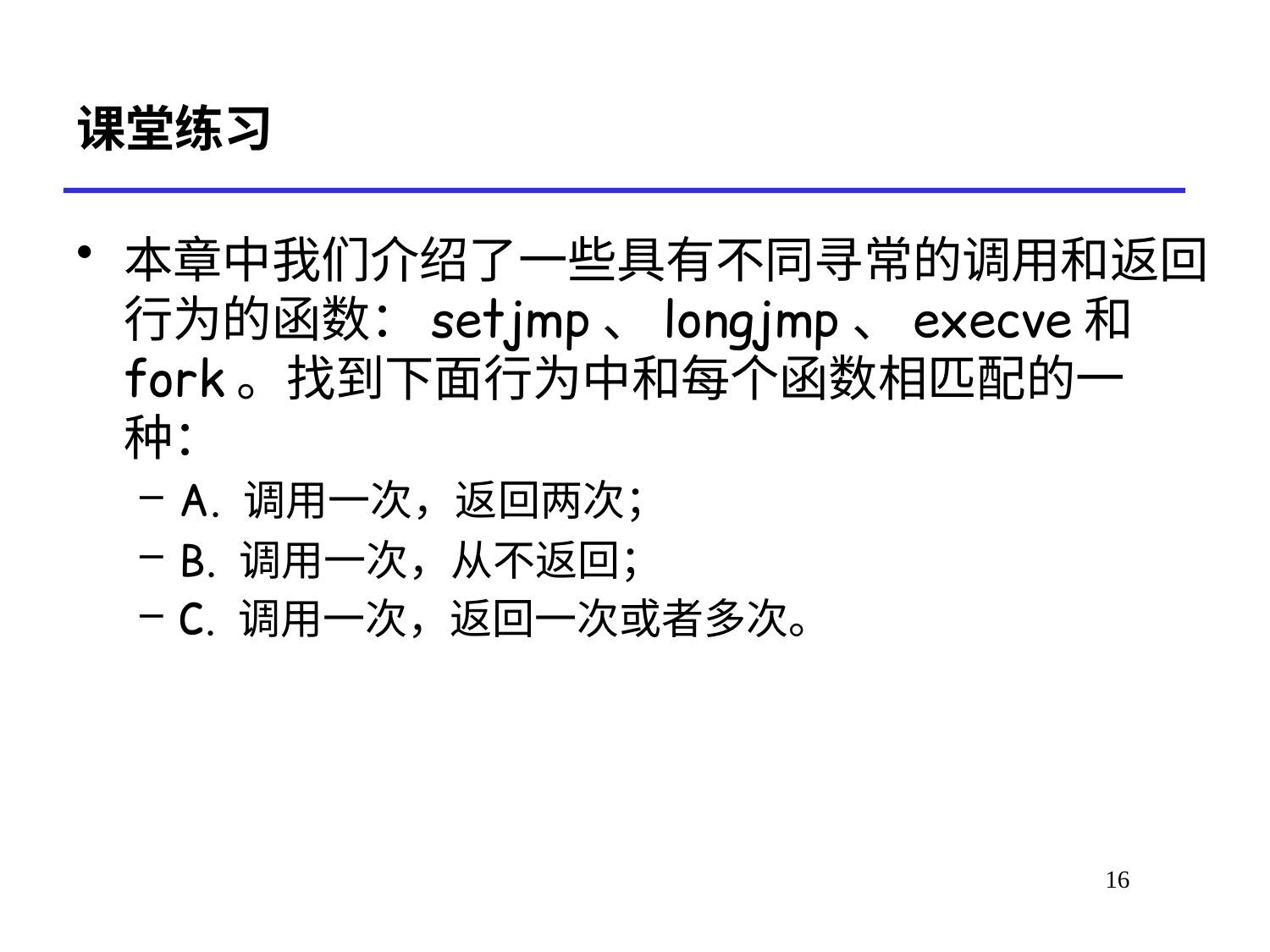

# 课堂练习
本章中我们介绍了一些具有不同寻常的调用和返回行为的函数：setjmp、longjmp、execve和fork。找到下面行为中和每个函数相匹配的一种：
A. 调用一次，返回两次；
B. 调用一次，从不返回；
C. 调用一次，返回一次或者多次。
16